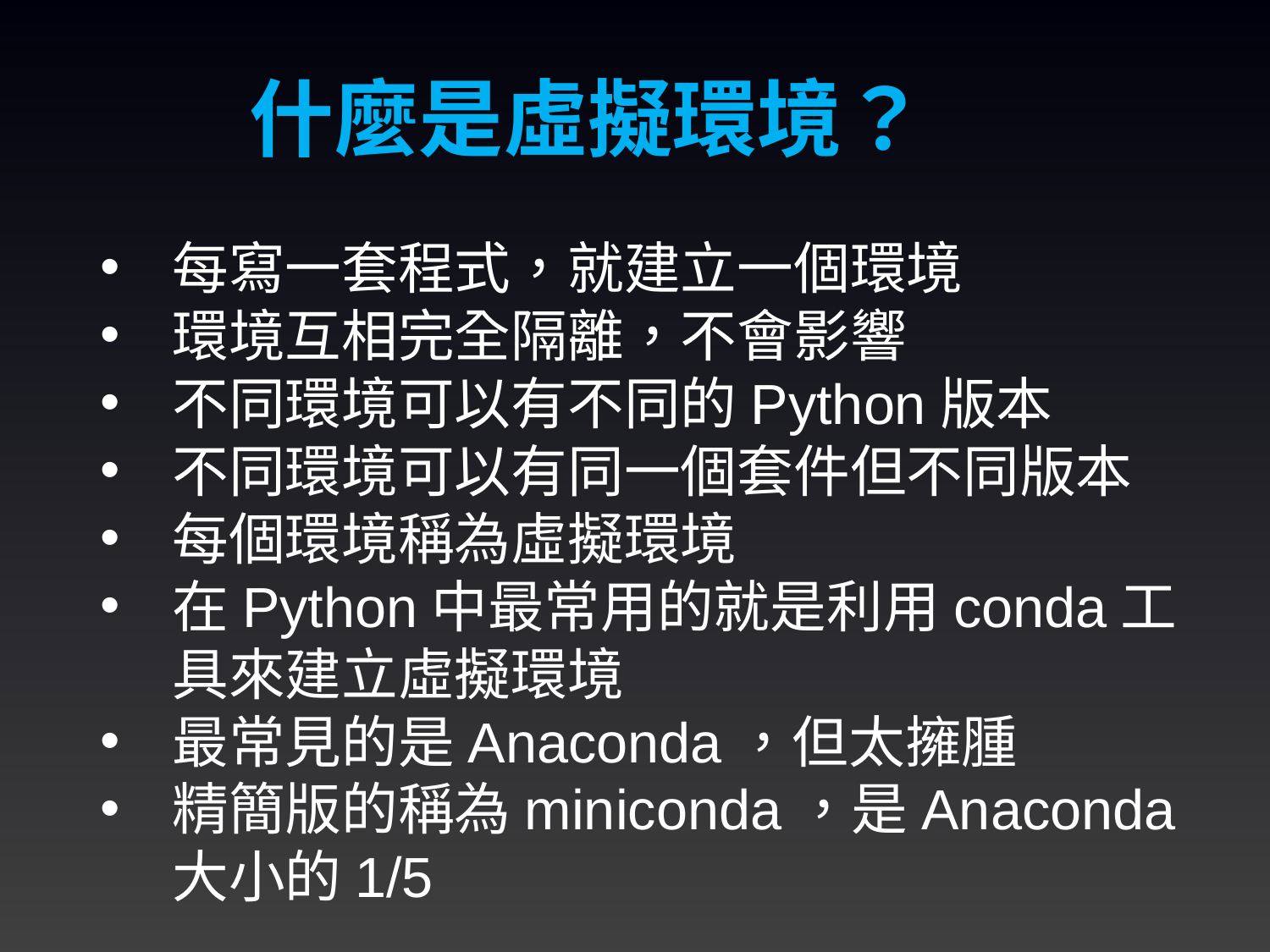

什麼是虛擬環境？
每寫一套程式，就建立一個環境
環境互相完全隔離，不會影響
不同環境可以有不同的Python版本
不同環境可以有同一個套件但不同版本
每個環境稱為虛擬環境
在Python中最常用的就是利用conda工具來建立虛擬環境
最常見的是Anaconda，但太擁腫
精簡版的稱為miniconda，是Anaconda大小的1/5